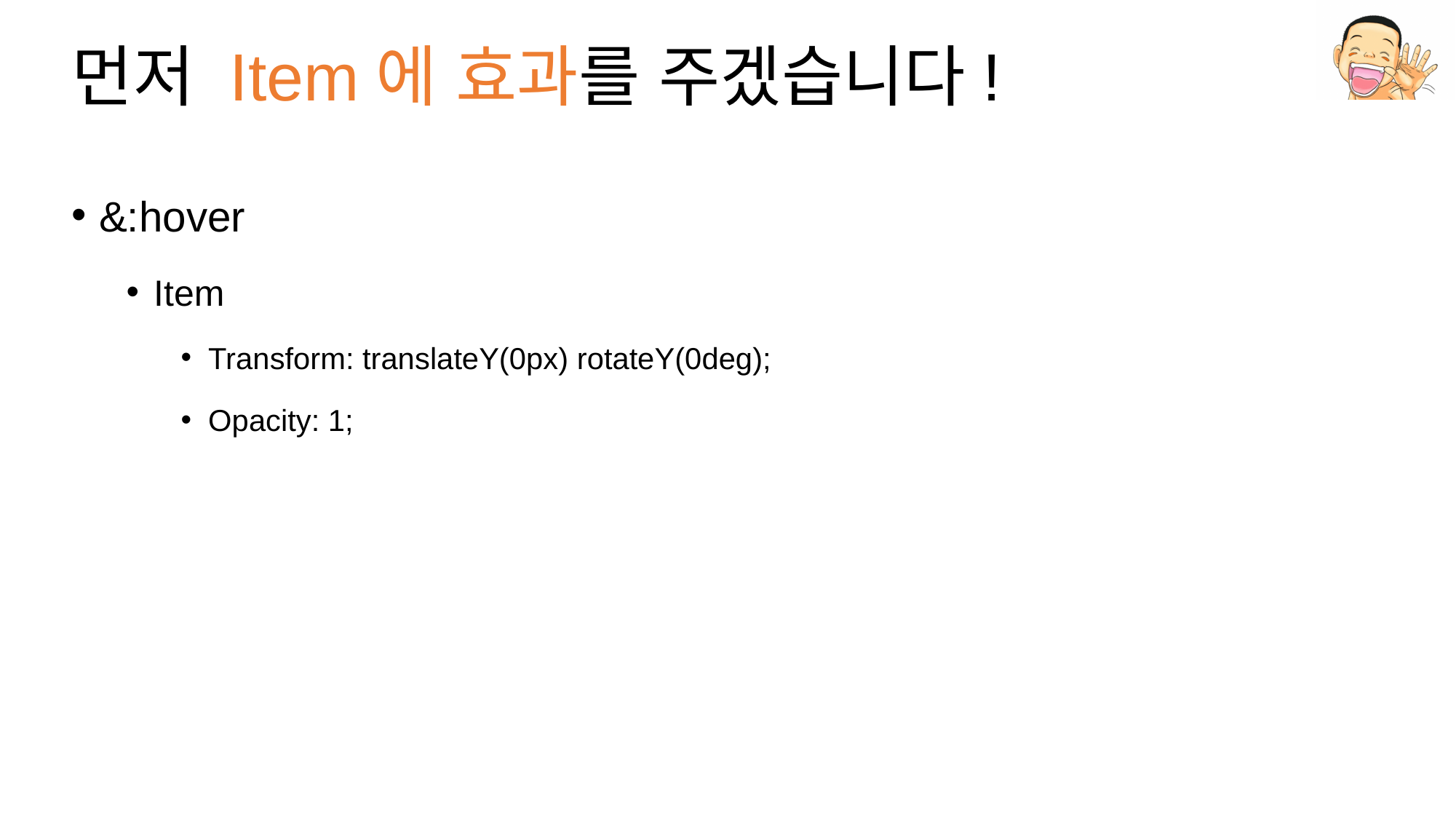

# 먼저 Item에 효과를 주겠습니다!
&:hover
Item
Transform: translateY(0px) rotateY(0deg);
Opacity: 1;